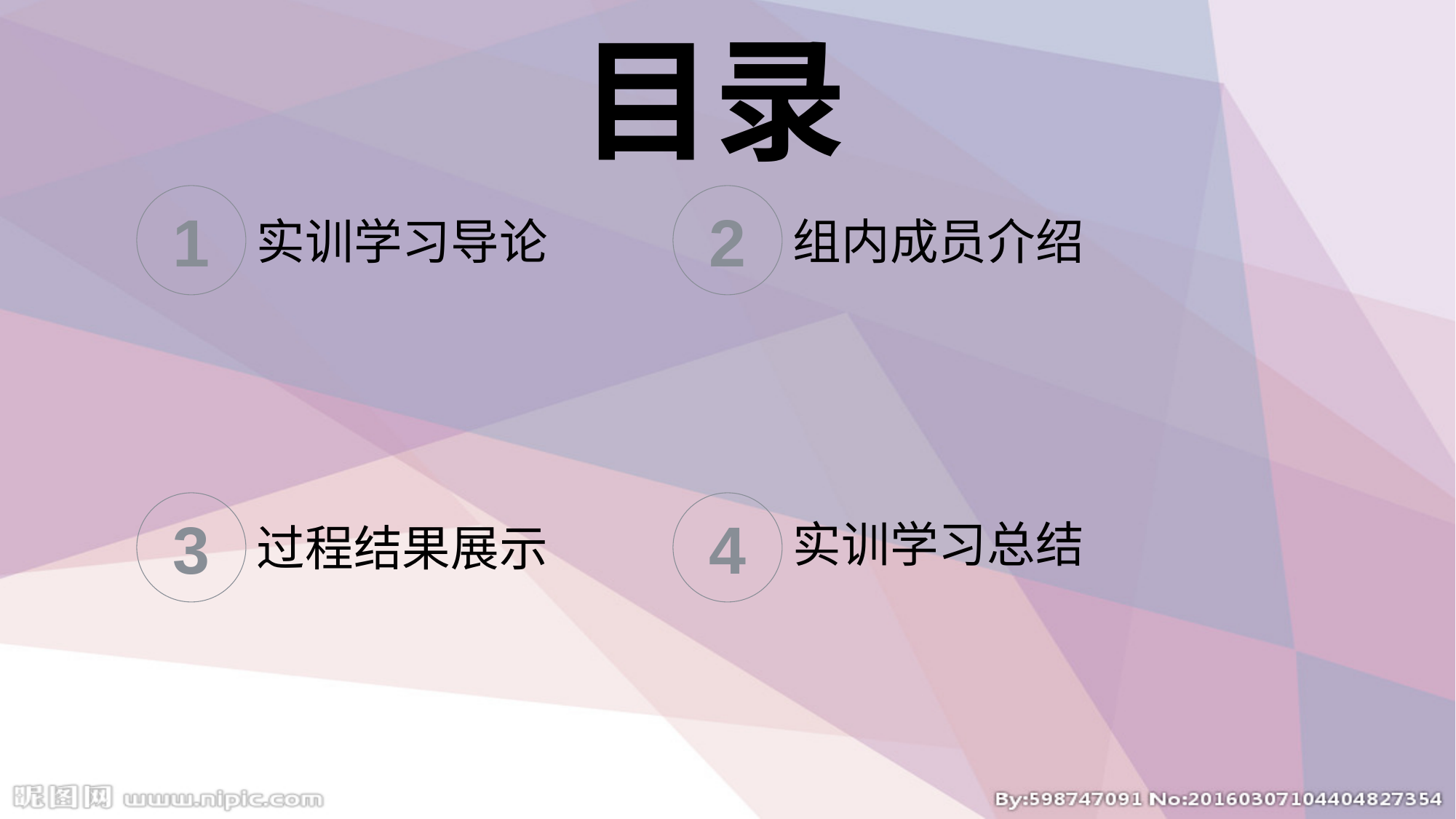

# 目录
1
2
实训学习导论
组内成员介绍
3
4
实训学习总结
过程结果展示